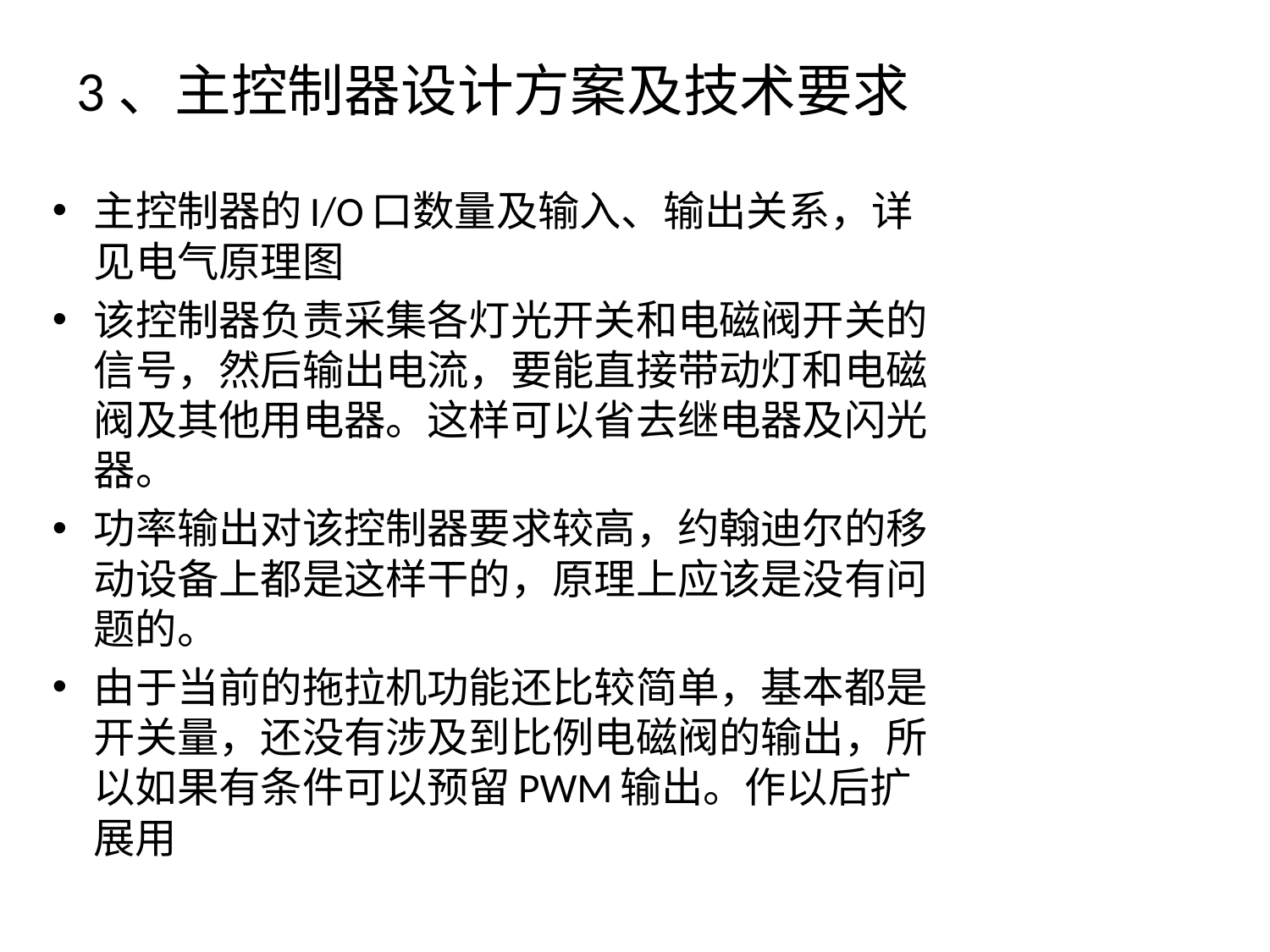

# 3、主控制器设计方案及技术要求
主控制器的I/O口数量及输入、输出关系，详见电气原理图
该控制器负责采集各灯光开关和电磁阀开关的信号，然后输出电流，要能直接带动灯和电磁阀及其他用电器。这样可以省去继电器及闪光器。
功率输出对该控制器要求较高，约翰迪尔的移动设备上都是这样干的，原理上应该是没有问题的。
由于当前的拖拉机功能还比较简单，基本都是开关量，还没有涉及到比例电磁阀的输出，所以如果有条件可以预留PWM输出。作以后扩展用